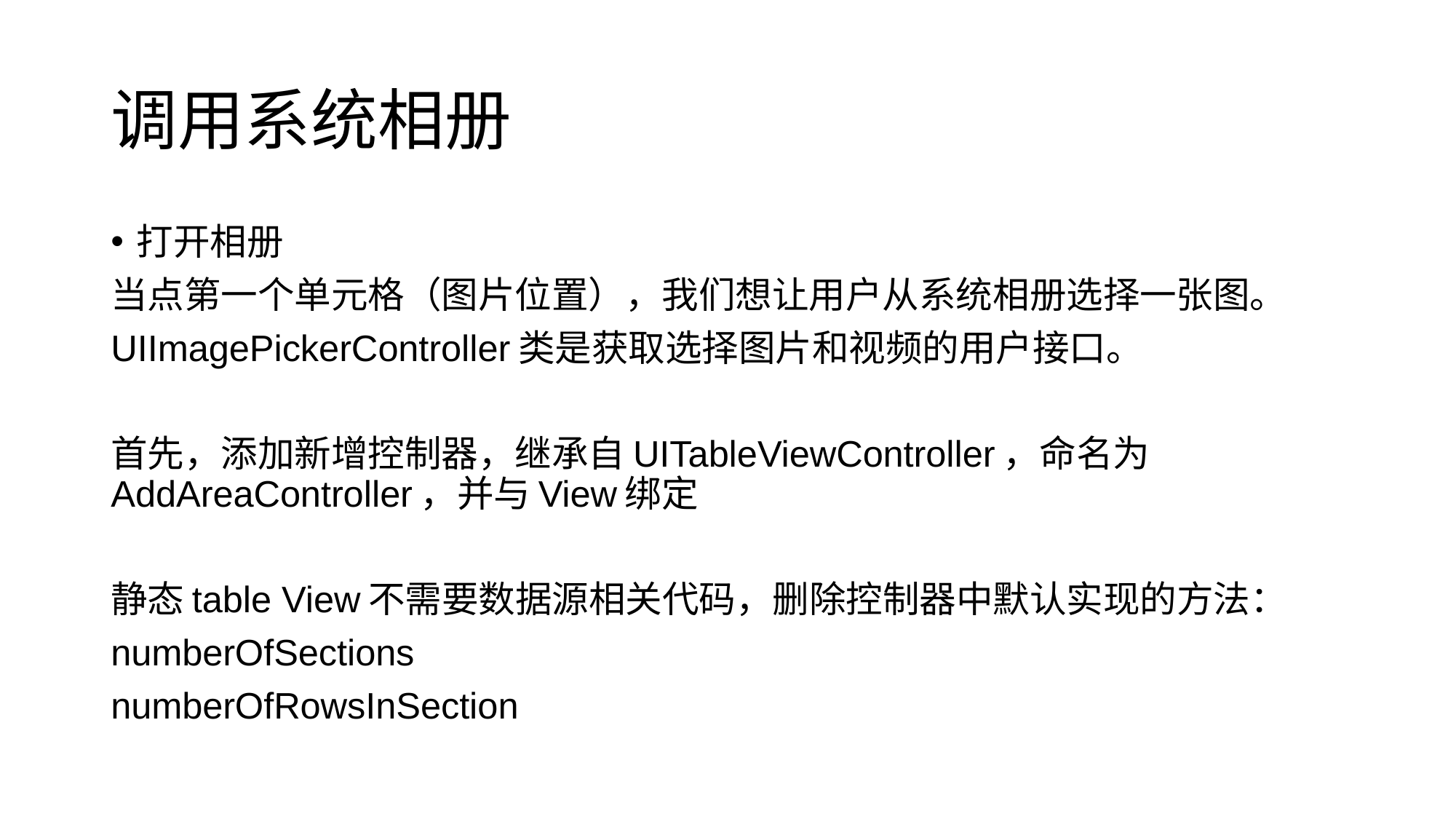

# 调用系统相册
打开相册
当点第一个单元格（图片位置），我们想让用户从系统相册选择一张图。
UIImagePickerController类是获取选择图片和视频的用户接口。

首先，添加新增控制器，继承自UITableViewController，命名为AddAreaController，并与View绑定

静态table View不需要数据源相关代码，删除控制器中默认实现的方法：
numberOfSections
numberOfRowsInSection